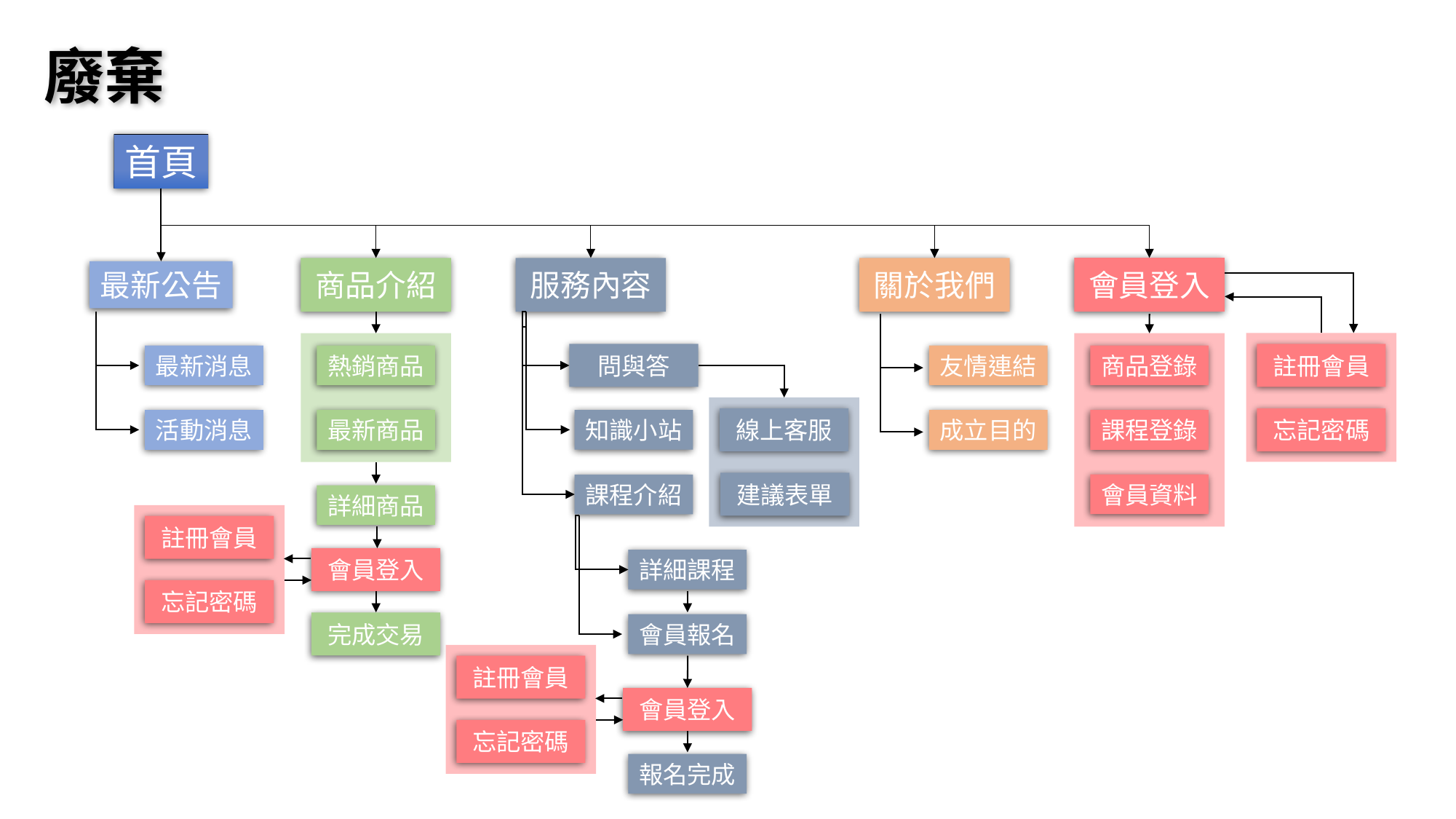

廢棄
首頁
會員登入
服務內容
關於我們
最新公告
商品介紹

商品登錄
註冊會員
最新消息
熱銷商品
問與答
友情連結

線上客服
知識小站
課程登錄
活動消息
最新商品
成立目的
忘記密碼
建議表單
會員資料
課程介紹
詳細商品

註冊會員
會員登入
詳細課程
忘記密碼
完成交易
會員報名

註冊會員
會員登入
忘記密碼
報名完成